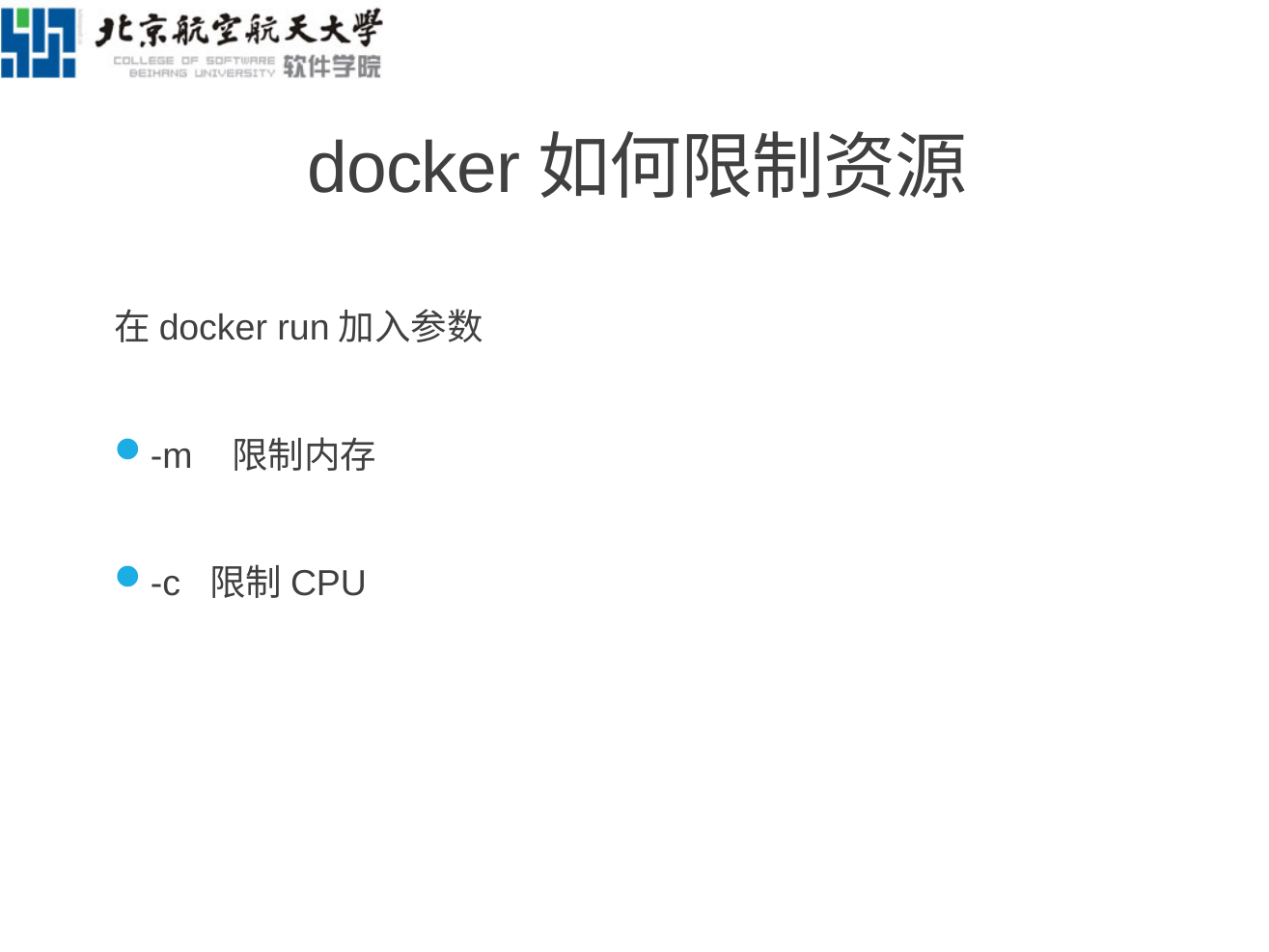

# docker如何限制资源

在docker run加入参数

-m   限制内存

-c  限制CPU